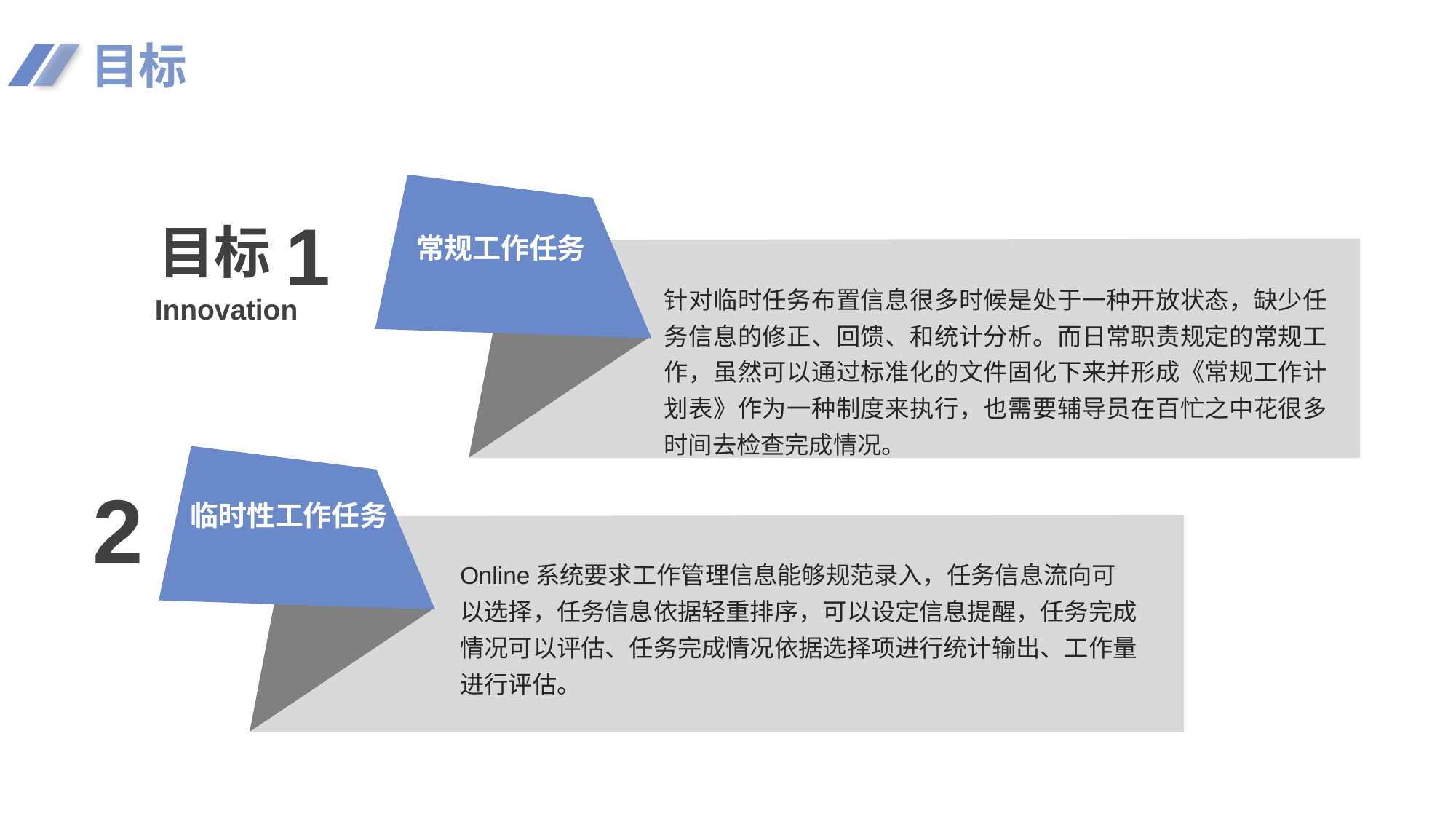

目标

常规工作任务

针对临时任务布置信息很多时候是处于一种开放状态，缺少任务信息的修正、回馈、和统计分析。而日常职责规定的常规工作，虽然可以通过标准化的文件固化下来并形成《常规工作计划表》作为一种制度来执行，也需要辅导员在百忙之中花很多时间去检查完成情况。

1
目标
Innovation

临时性工作任务

Online系统要求工作管理信息能够规范录入，任务信息流向可以选择，任务信息依据轻重排序，可以设定信息提醒，任务完成情况可以评估、任务完成情况依据选择项进行统计输出、工作量进行评估。

2